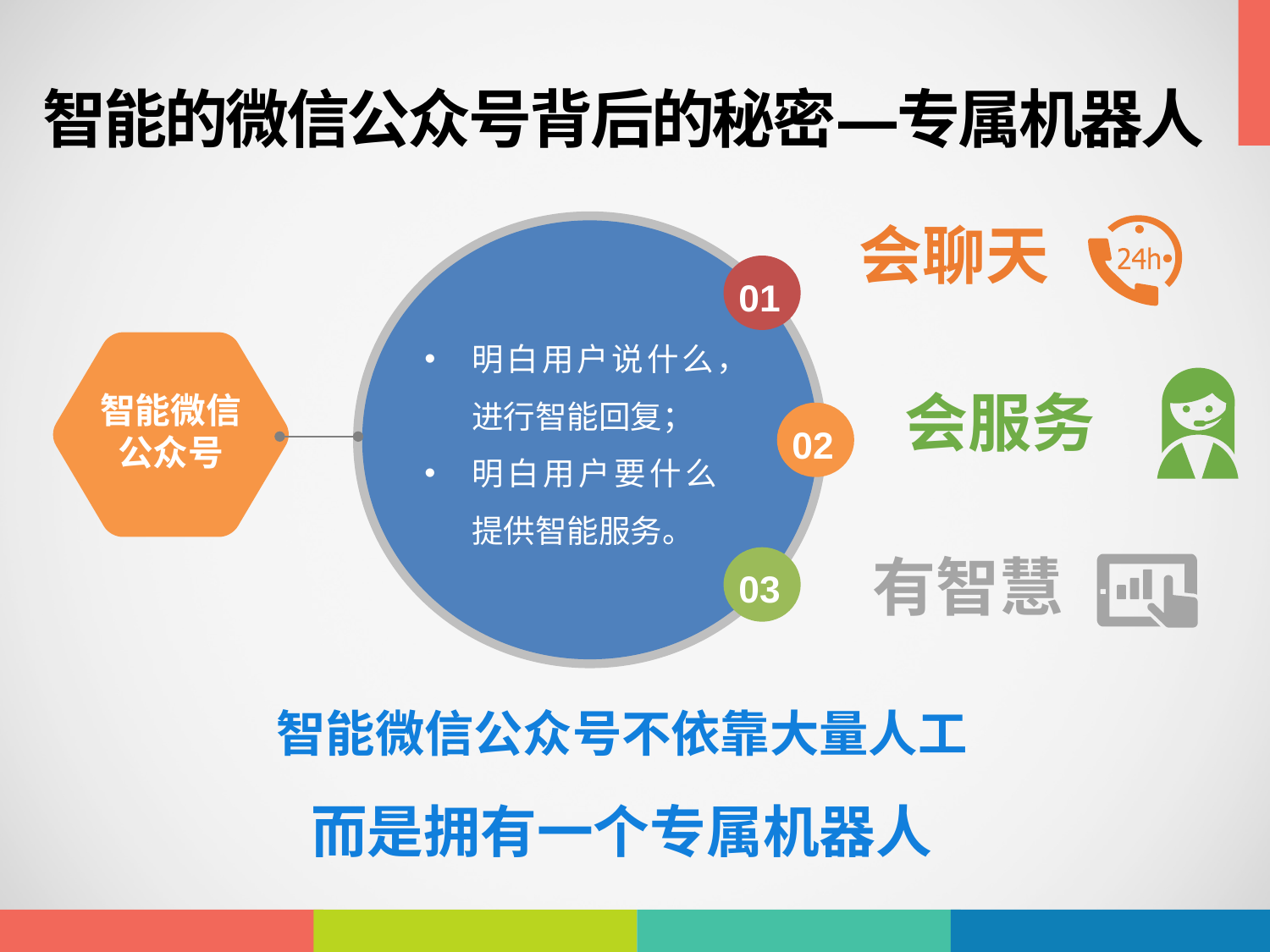

智能的微信公众号背后的秘密—专属机器人

01
会聊天
明白用户说什么，进行智能回复；
明白用户要什么提供智能服务。

智能微信公众号

02
会服务

03
有智慧

智能微信公众号不依靠大量人工
而是拥有一个专属机器人